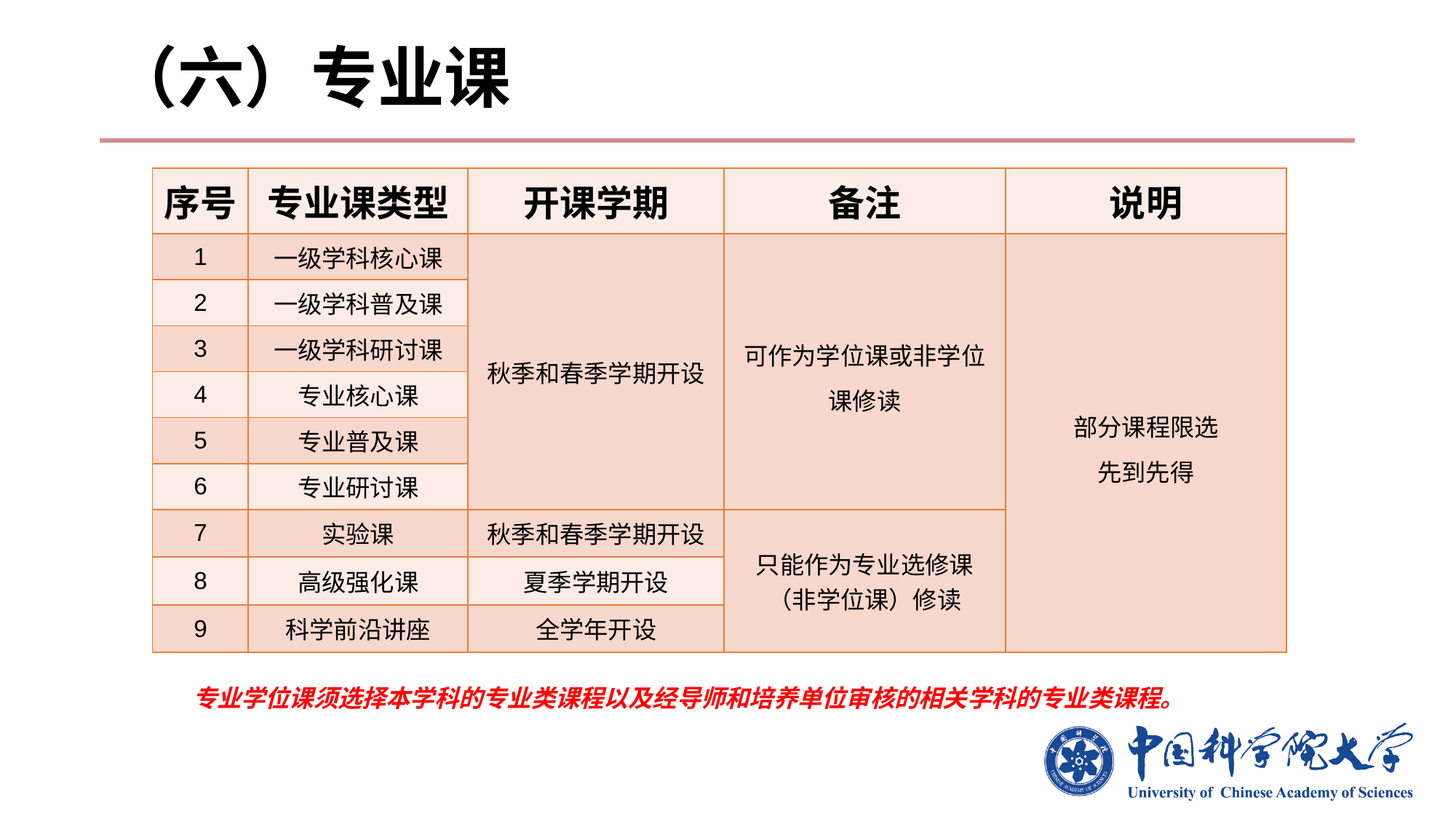

# （六）专业课
| 序号 | 专业课类型 | 开课学期 | 备注 | 说明 |
| --- | --- | --- | --- | --- |
| 1 | 一级学科核心课 | 秋季和春季学期开设 | 可作为学位课或非学位课修读 | 部分课程限选 先到先得 |
| 2 | 一级学科普及课 |  |  |  |
| 3 | 一级学科研讨课 |  |  |  |
| 4 | 专业核心课 |  |  |  |
| 5 | 专业普及课 |  |  |  |
| 6 | 专业研讨课 |  |  |  |
| 7 | 实验课 | 秋季和春季学期开设 | 只能作为专业选修课（非学位课）修读 |  |
| 8 | 高级强化课 | 夏季学期开设 |  |  |
| 9 | 科学前沿讲座 | 全学年开设 |  |  |
专业学位课须选择本学科的专业类课程以及经导师和培养单位审核的相关学科的专业类课程。